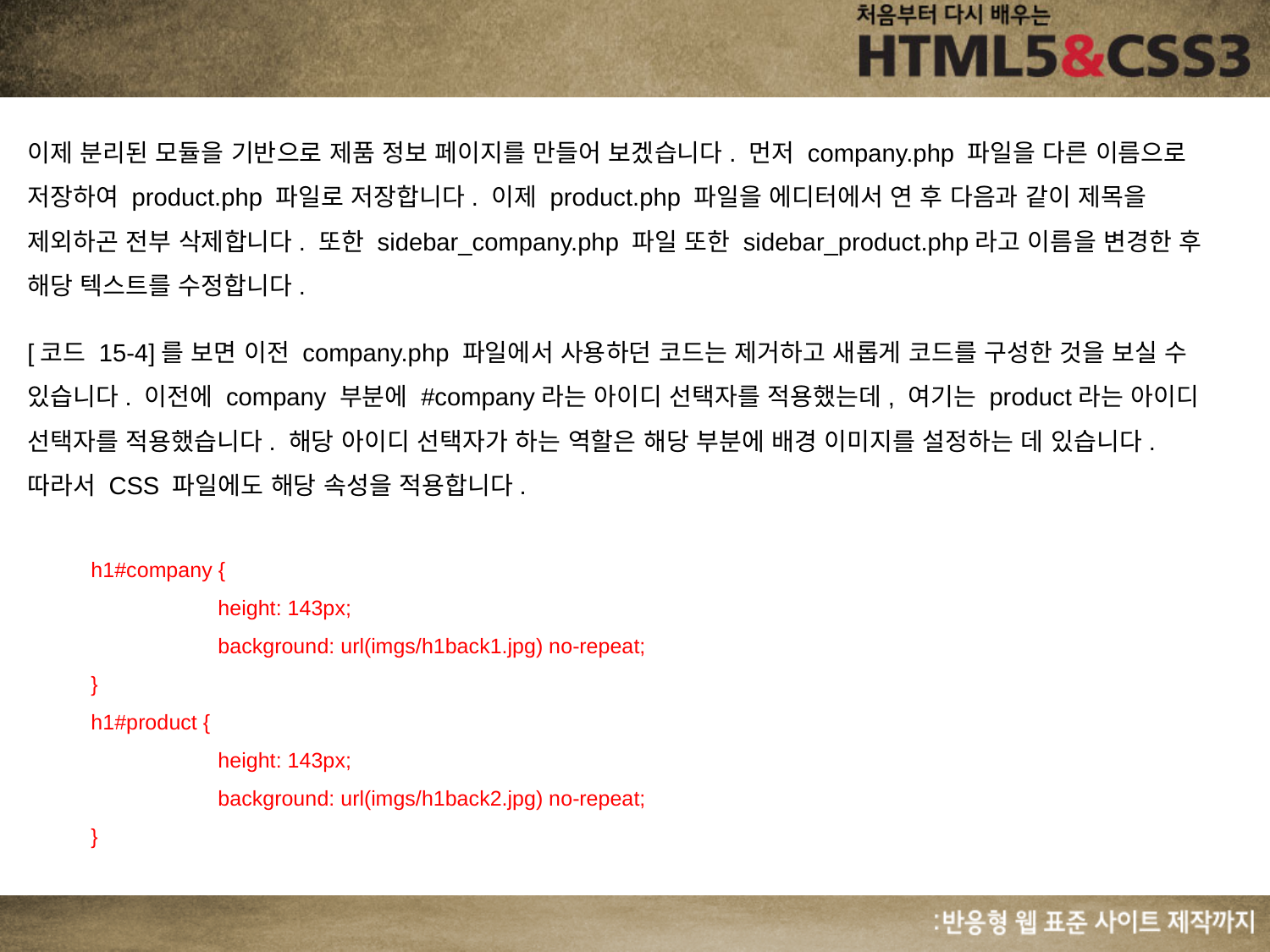

이제 분리된 모듈을 기반으로 제품 정보 페이지를 만들어 보겠습니다. 먼저 company.php 파일을 다른 이름으로 저장하여 product.php 파일로 저장합니다. 이제 product.php 파일을 에디터에서 연 후 다음과 같이 제목을 제외하곤 전부 삭제합니다. 또한 sidebar_company.php 파일 또한 sidebar_product.php라고 이름을 변경한 후 해당 텍스트를 수정합니다.

[코드 15-4]를 보면 이전 company.php 파일에서 사용하던 코드는 제거하고 새롭게 코드를 구성한 것을 보실 수 있습니다. 이전에 company 부분에 #company라는 아이디 선택자를 적용했는데, 여기는 product라는 아이디 선택자를 적용했습니다. 해당 아이디 선택자가 하는 역할은 해당 부분에 배경 이미지를 설정하는 데 있습니다. 따라서 CSS 파일에도 해당 속성을 적용합니다.

h1#company {
	height: 143px;
	background: url(imgs/h1back1.jpg) no-repeat;
}
h1#product {
	height: 143px;
	background: url(imgs/h1back2.jpg) no-repeat;
}